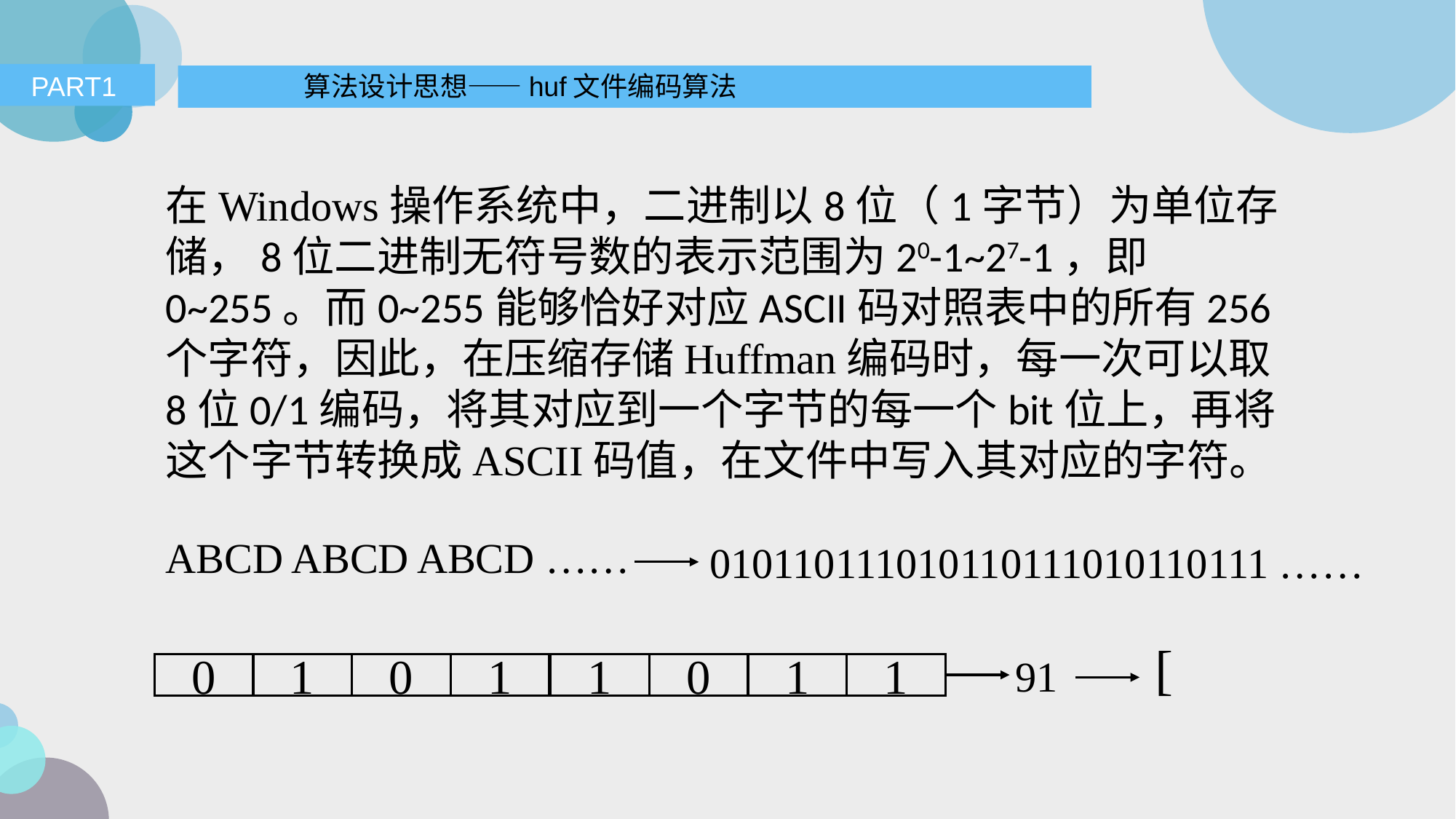

PART1
算法设计思想——huf文件编码算法

在Windows操作系统中，二进制以8位（1字节）为单位存储，8位二进制无符号数的表示范围为20-1~27-1，即0~255。而0~255能够恰好对应ASCII码对照表中的所有256个字符，因此，在压缩存储Huffman编码时，每一次可以取8位0/1编码，将其对应到一个字节的每一个bit位上，再将这个字节转换成ASCII码值，在文件中写入其对应的字符。
ABCD ABCD ABCD ……
010110111010110111010110111 ……
[
91
1
1
1
0
1
0
1
0